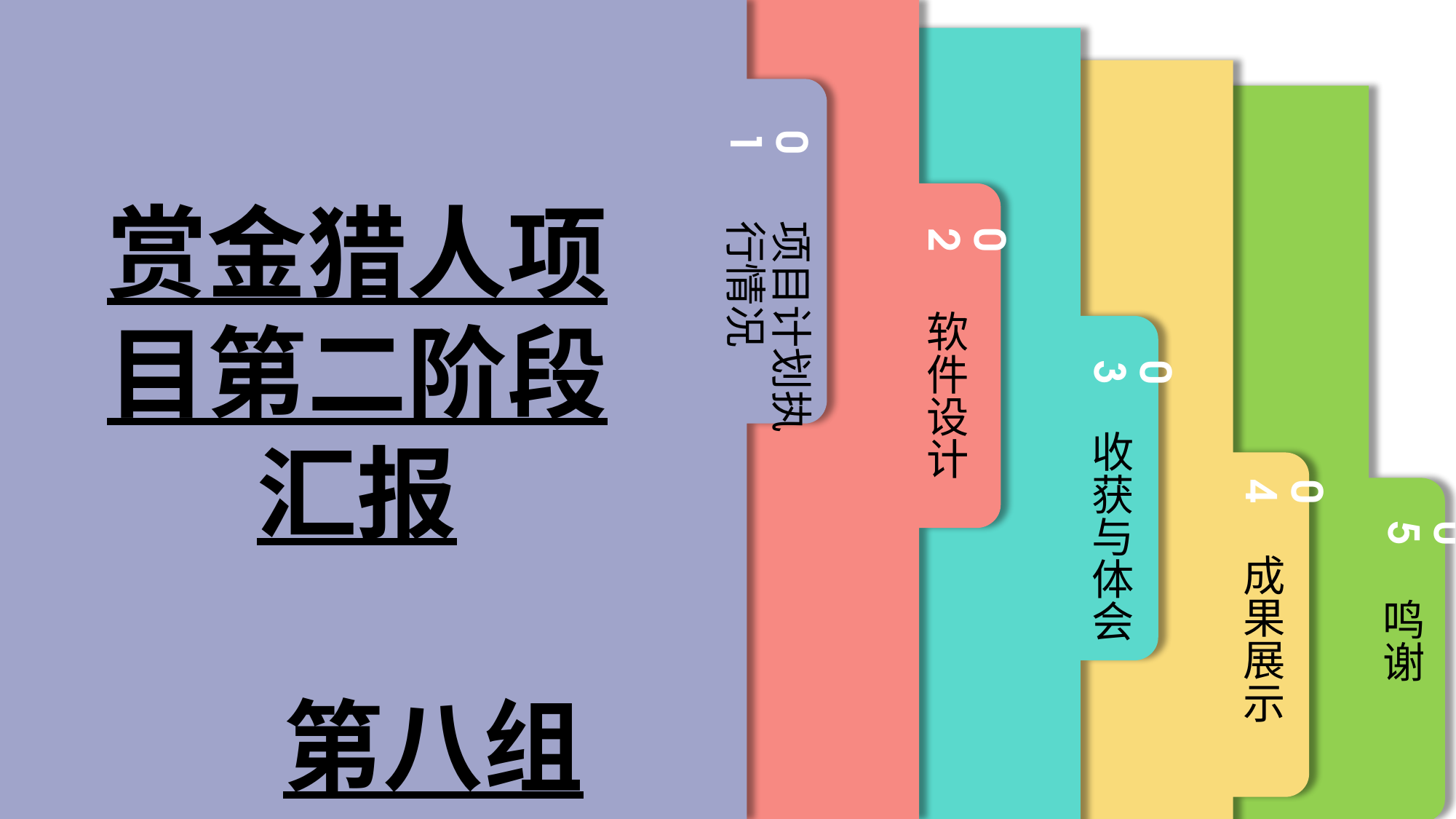

01
赏金猎人项目第二阶段汇报

项目计划执行情况
02
软件设计
03
收获与体会
04
05
成果展示
鸣谢
第八组